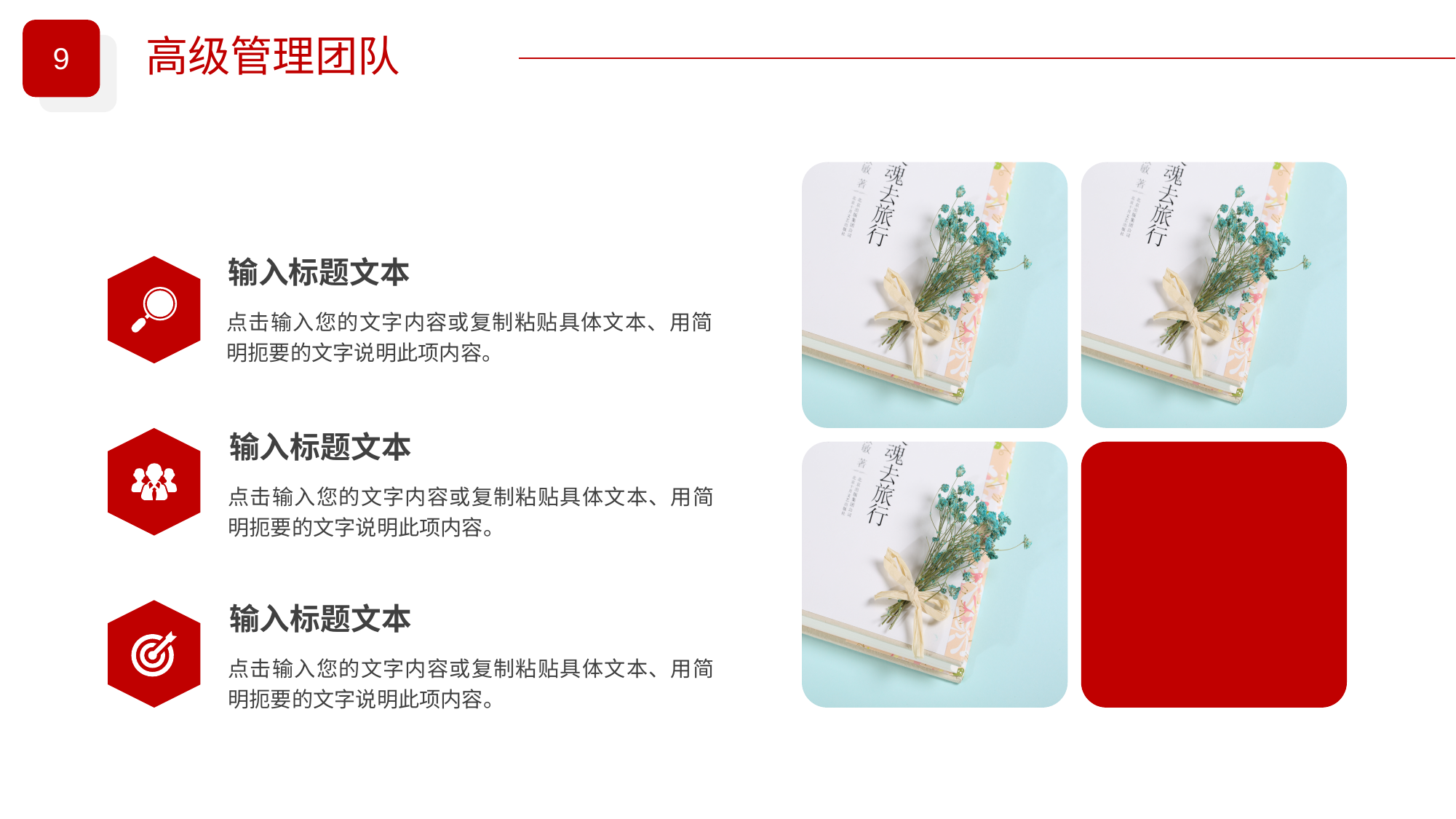

高级管理团队

输入标题文本

点击输入您的文字内容或复制粘贴具体文本、用简明扼要的文字说明此项内容。
输入标题文本

点击输入您的文字内容或复制粘贴具体文本、用简明扼要的文字说明此项内容。
输入标题文本

点击输入您的文字内容或复制粘贴具体文本、用简明扼要的文字说明此项内容。